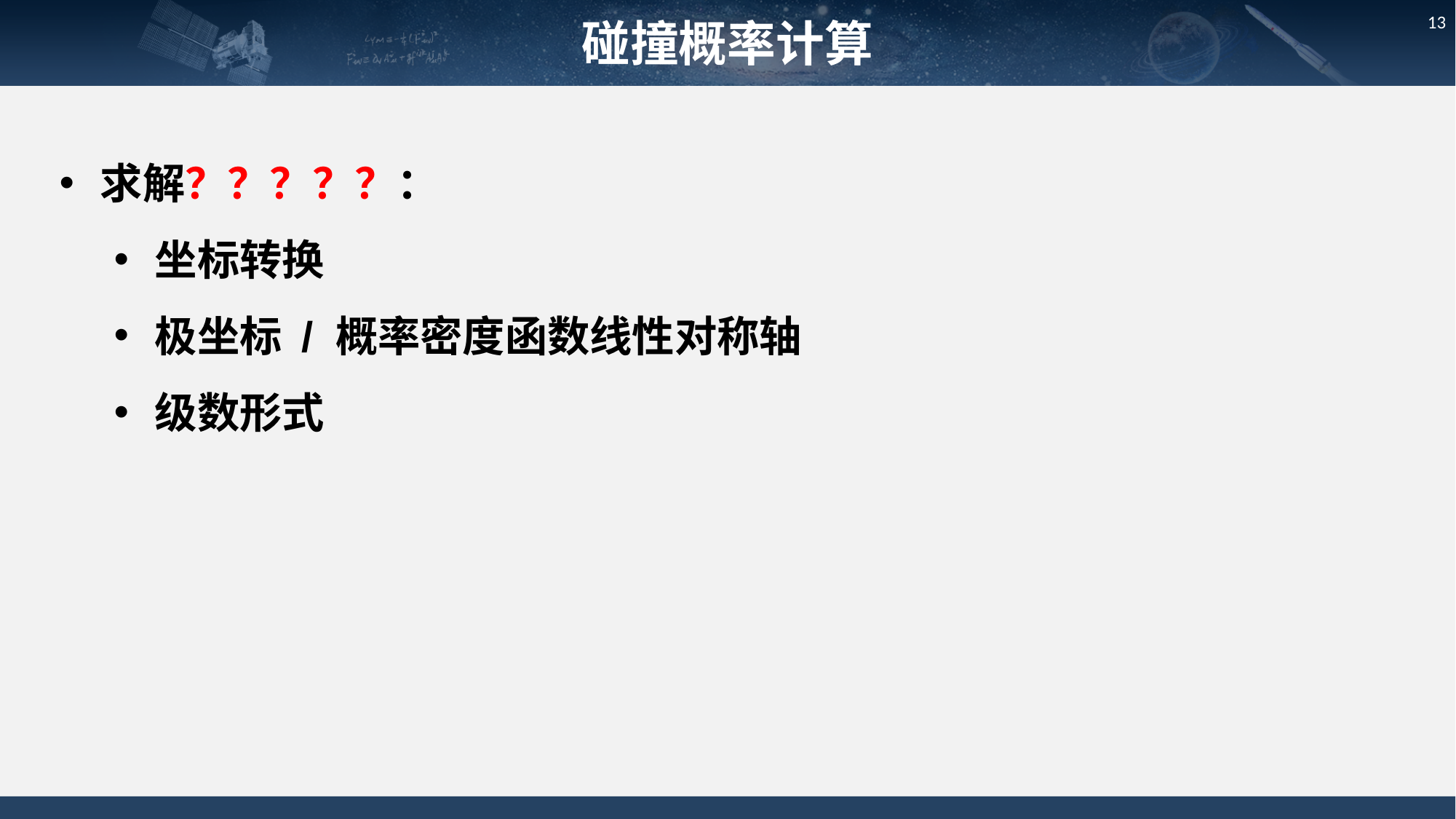

碰撞概率计算
13
求解？？？？？：
坐标转换
极坐标 / 概率密度函数线性对称轴
级数形式